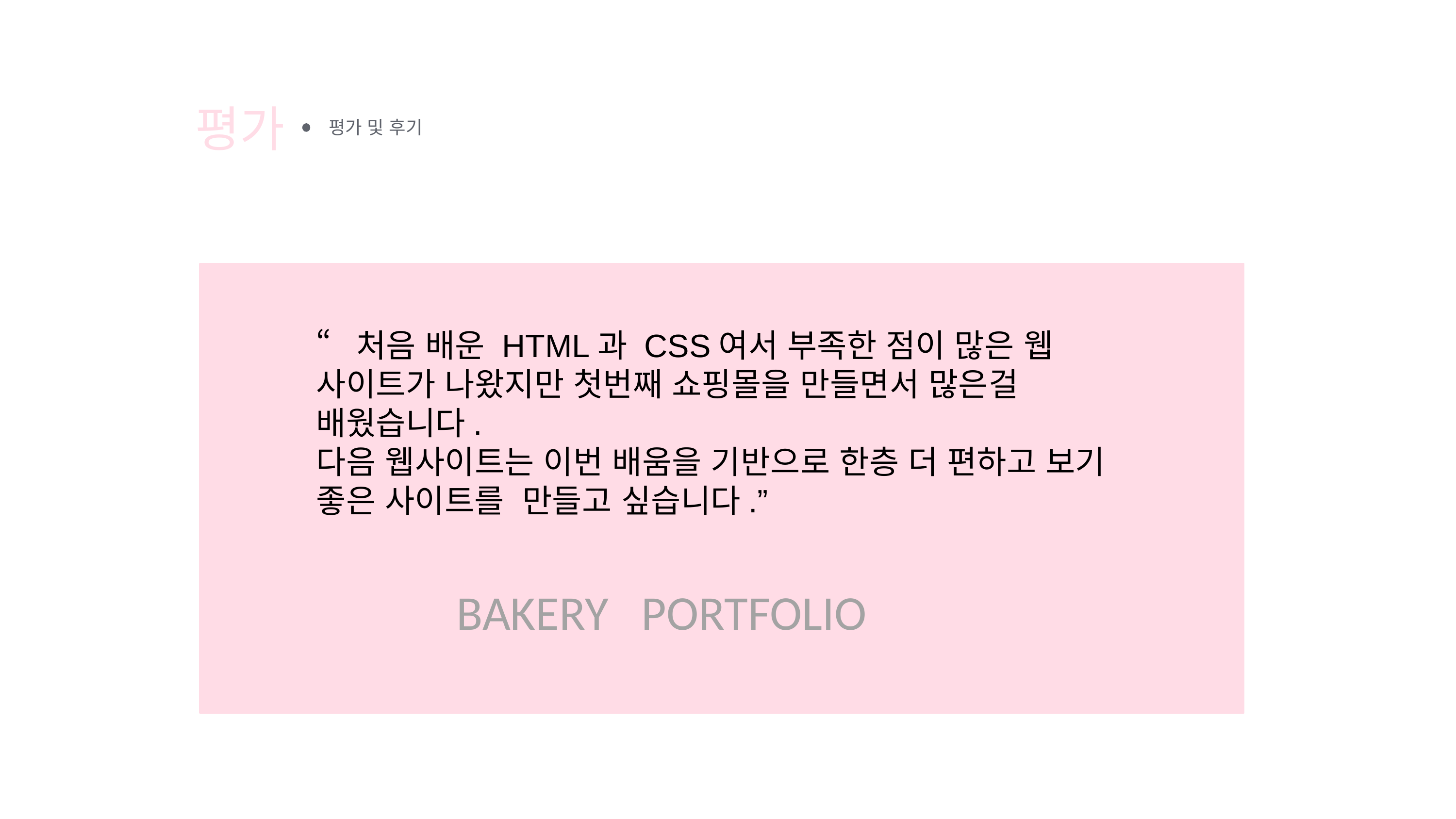

평가
평가 및 후기

BAKERY   PORTFOLIO
“처음 배운 HTML과 CSS여서 부족한 점이 많은 웹 사이트가 나왔지만 첫번째 쇼핑몰을 만들면서 많은걸 배웠습니다.
다음 웹사이트는 이번 배움을 기반으로 한층 더 편하고 보기 좋은 사이트를  만들고 싶습니다.”